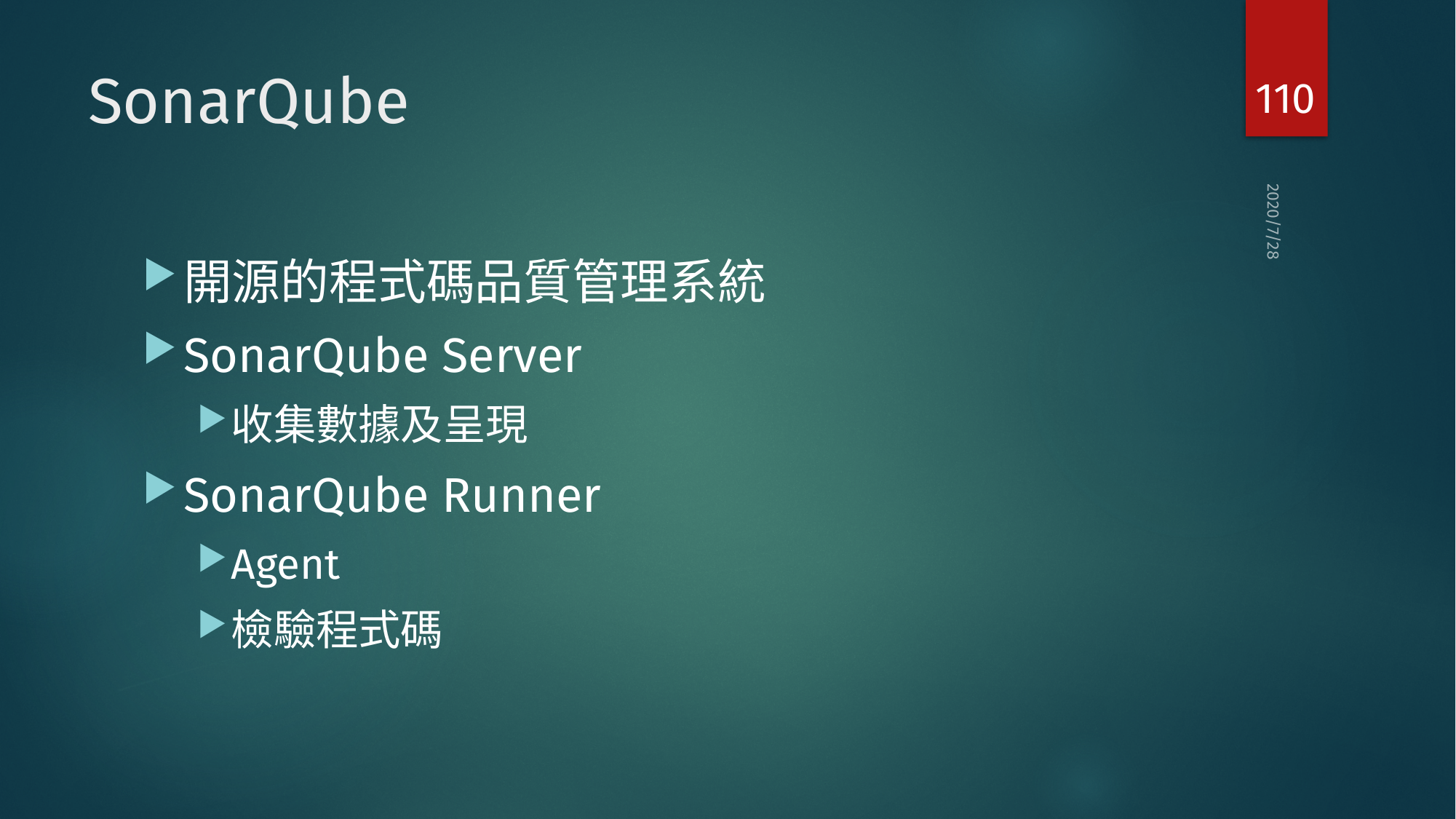

110
# SonarQube
2020/7/28
開源的程式碼品質管理系統
SonarQube Server
收集數據及呈現
SonarQube Runner
Agent
檢驗程式碼